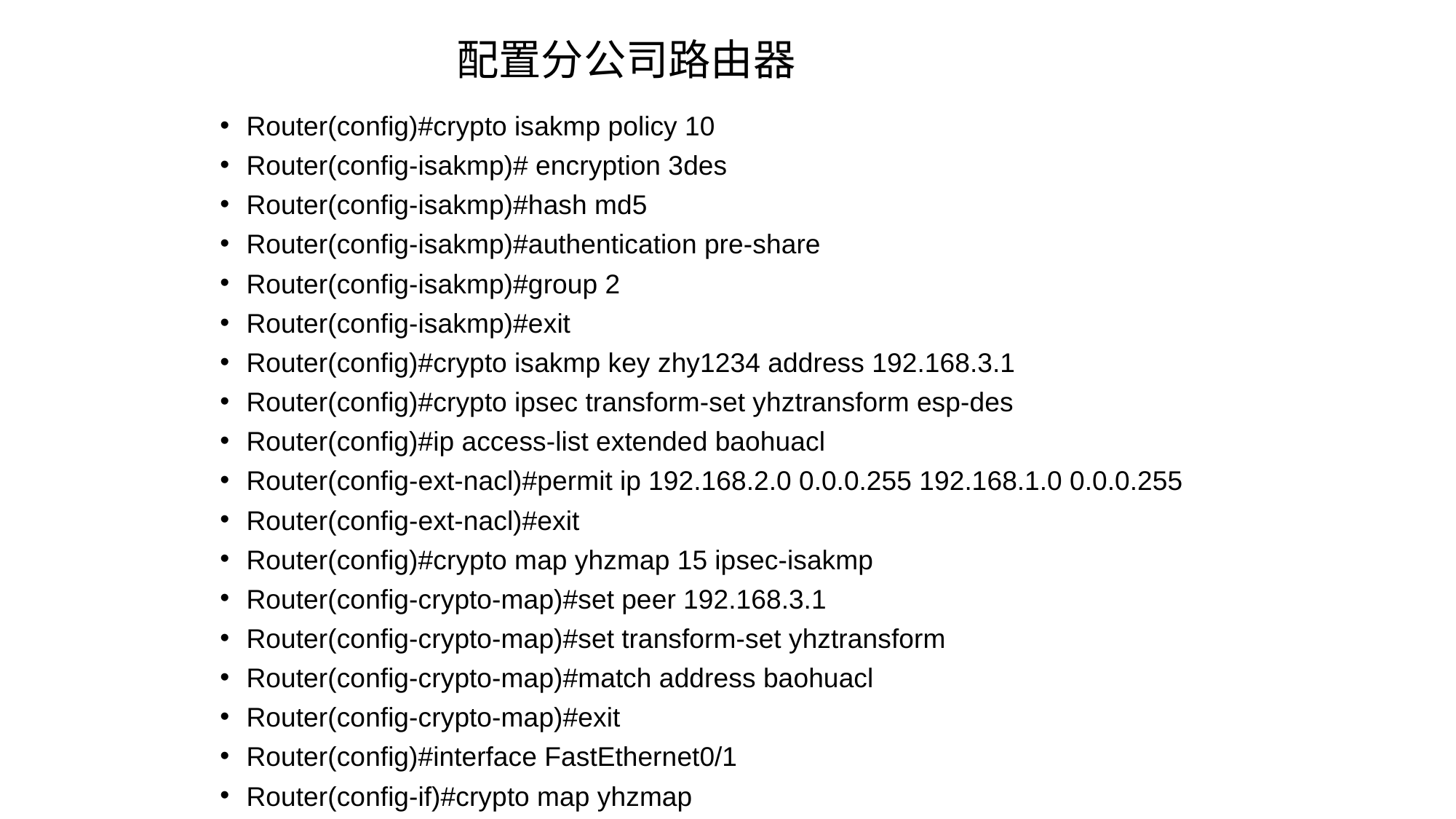

配置分公司路由器

Router(config)#crypto isakmp policy 10
Router(config-isakmp)# encryption 3des
Router(config-isakmp)#hash md5
Router(config-isakmp)#authentication pre-share
Router(config-isakmp)#group 2
Router(config-isakmp)#exit
Router(config)#crypto isakmp key zhy1234 address 192.168.3.1
Router(config)#crypto ipsec transform-set yhztransform esp-des
Router(config)#ip access-list extended baohuacl
Router(config-ext-nacl)#permit ip 192.168.2.0 0.0.0.255 192.168.1.0 0.0.0.255
Router(config-ext-nacl)#exit
Router(config)#crypto map yhzmap 15 ipsec-isakmp
Router(config-crypto-map)#set peer 192.168.3.1
Router(config-crypto-map)#set transform-set yhztransform
Router(config-crypto-map)#match address baohuacl
Router(config-crypto-map)#exit
Router(config)#interface FastEthernet0/1
Router(config-if)#crypto map yhzmap